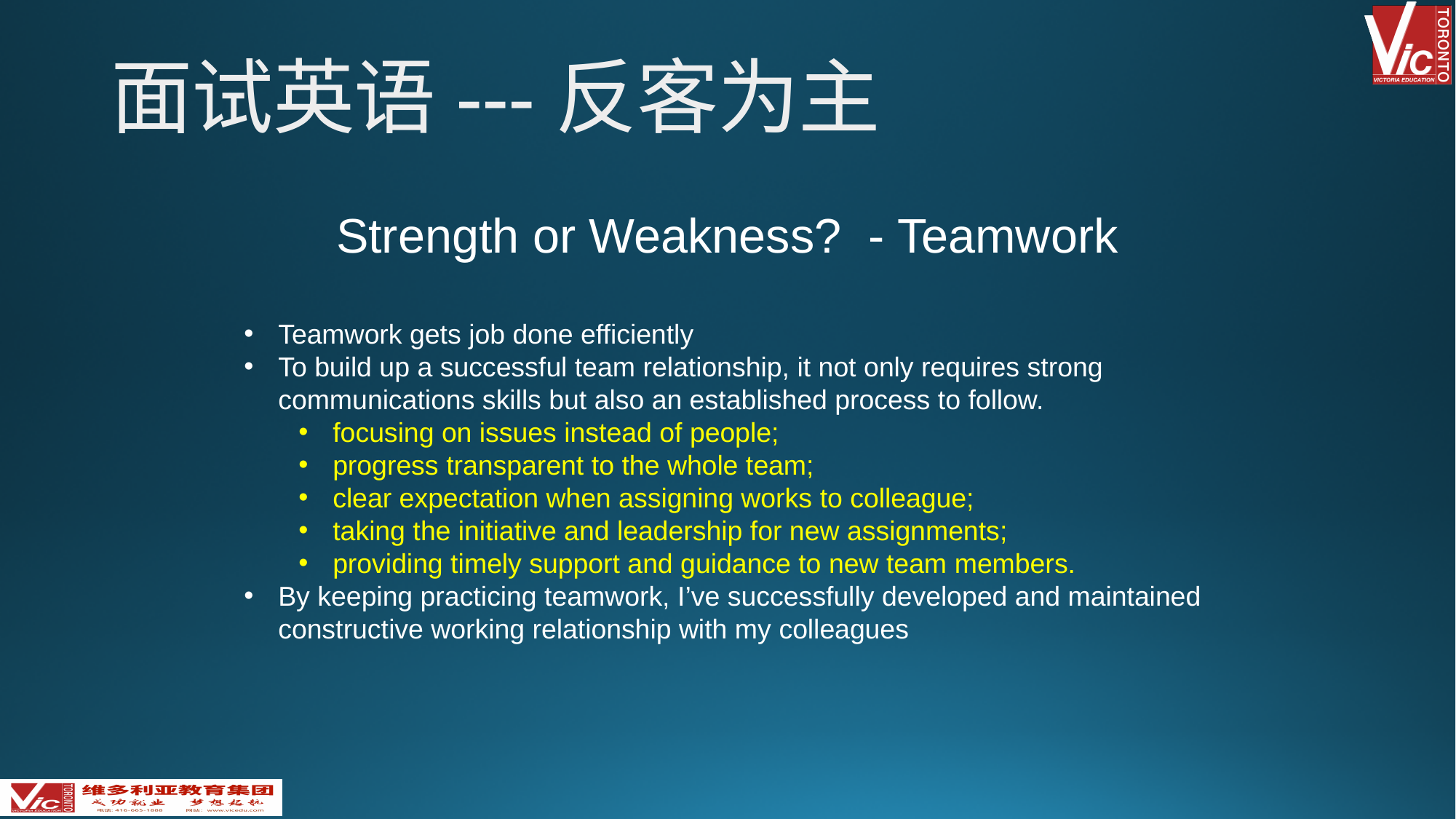

面试英语---反客为主
Strength or Weakness?  - Teamwork
Teamwork gets job done efficiently
To build up a successful team relationship, it not only requires strong communications skills but also an established process to follow.
focusing on issues instead of people;
progress transparent to the whole team;
clear expectation when assigning works to colleague;
taking the initiative and leadership for new assignments;
providing timely support and guidance to new team members.
By keeping practicing teamwork, I’ve successfully developed and maintained constructive working relationship with my colleagues